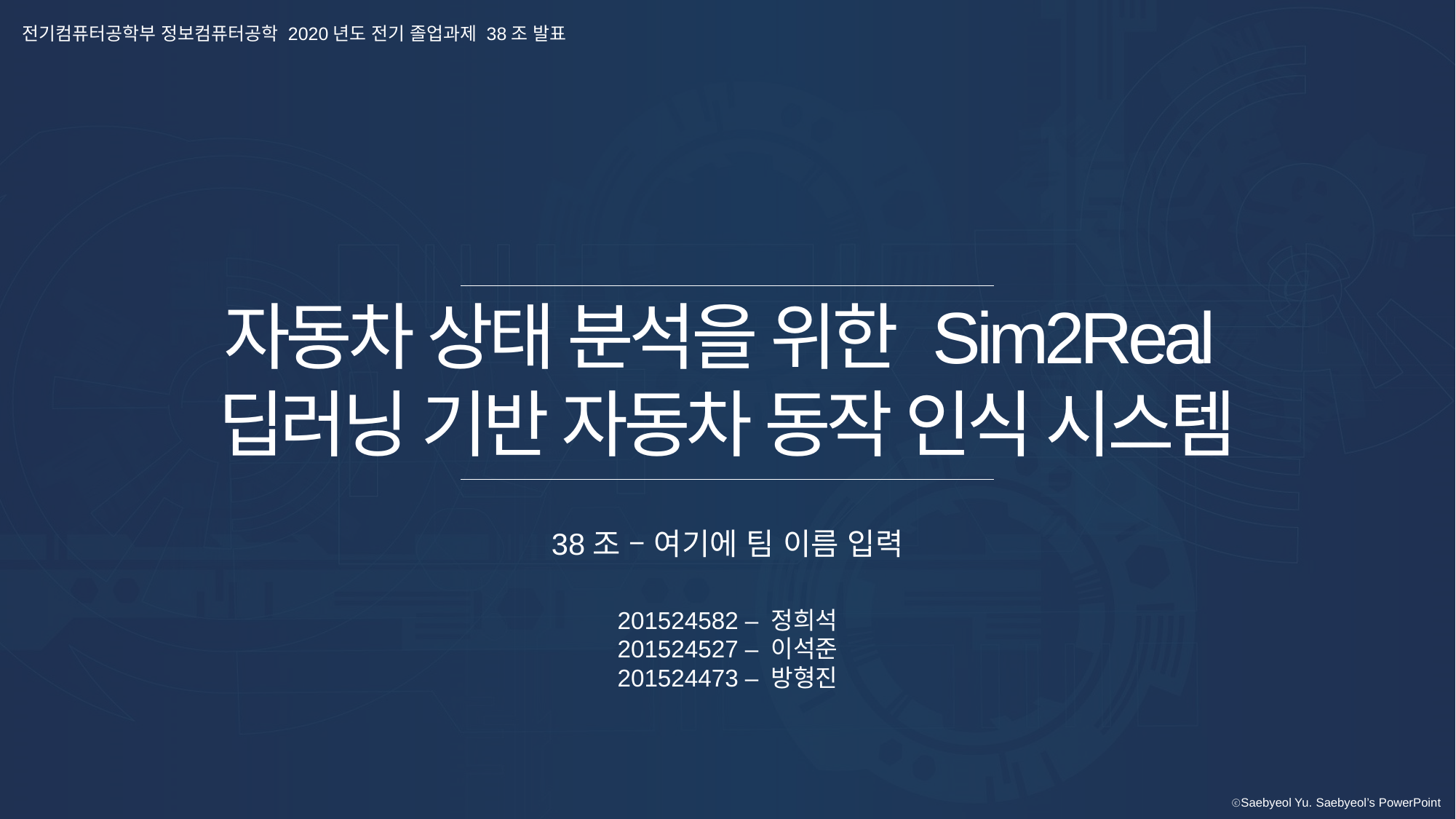

전기컴퓨터공학부 정보컴퓨터공학 2020년도 전기 졸업과제 38조 발표
자동차 상태 분석을 위한 Sim2Real
딥러닝 기반 자동차 동작 인식 시스템
38조 – 여기에 팀 이름 입력
201524582 – 정희석
201524527 – 이석준
201524473 – 방형진